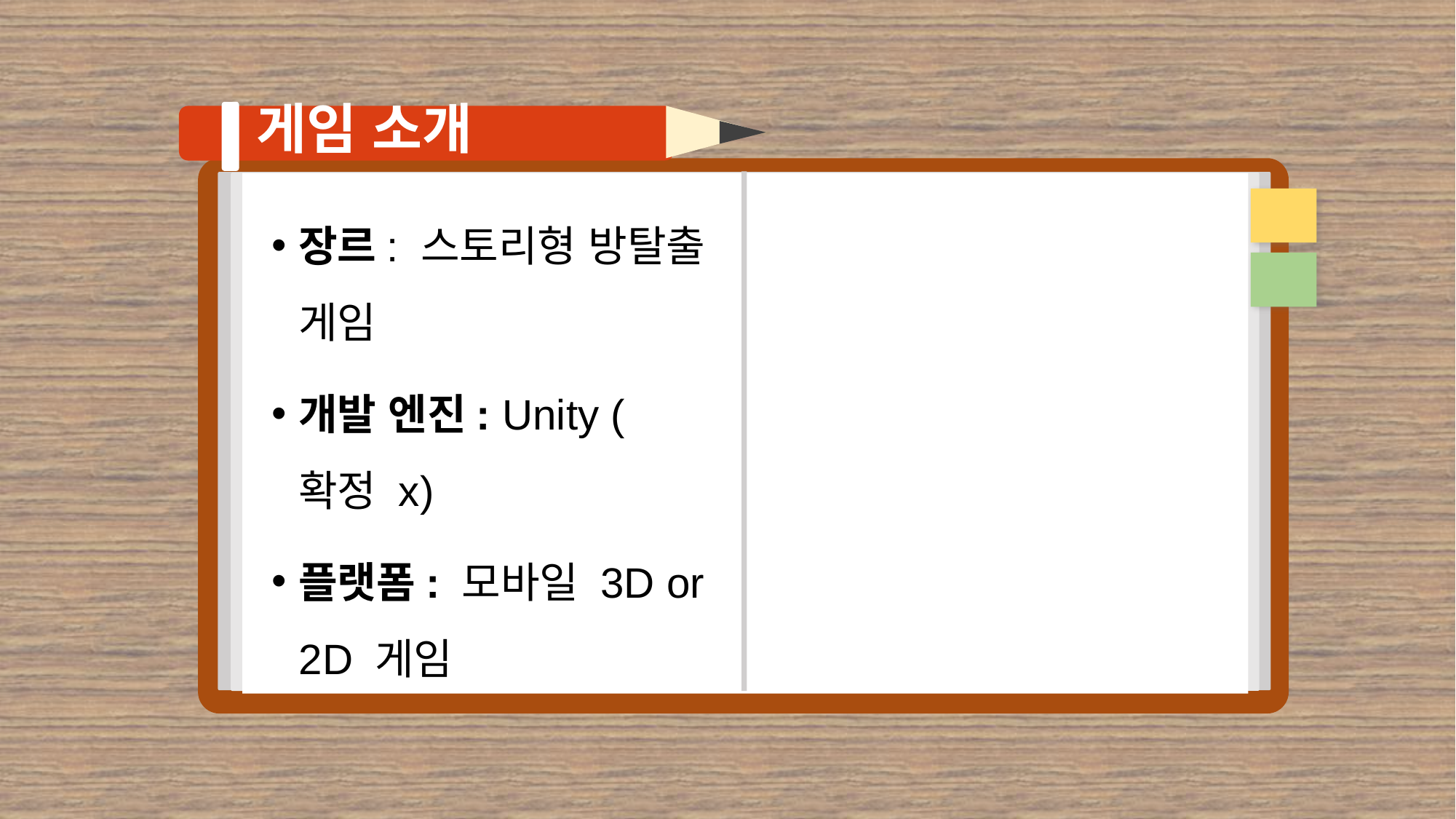

# 게임 소개
장르: 스토리형 방탈출 게임
개발 엔진: Unity (확정 x)
플랫폼: 모바일 3D or 2D 게임